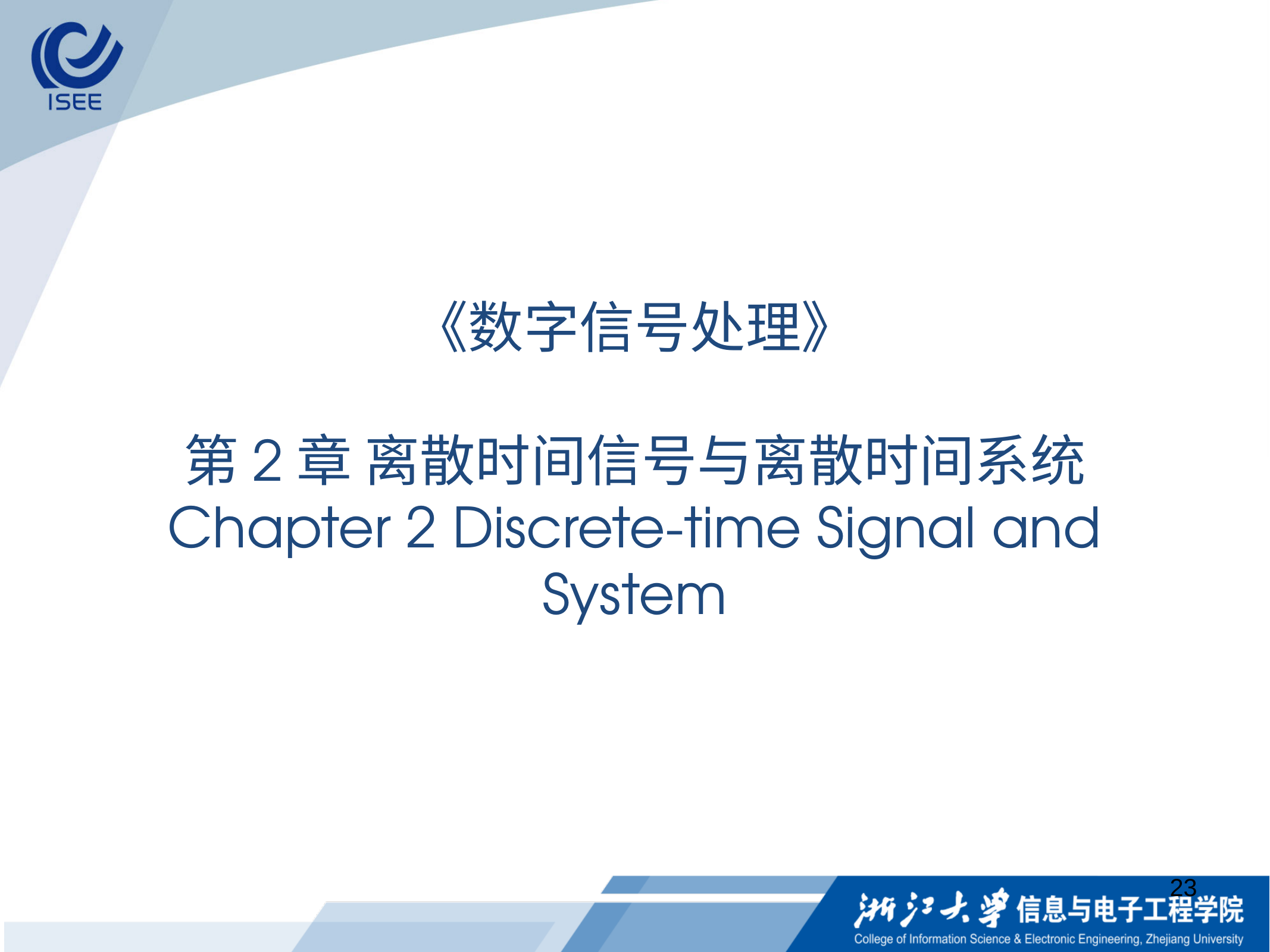

# 《数字信号处理》

第2章 离散时间信号与离散时间系统
Chapter 2 Discrete-time Signal and System
23